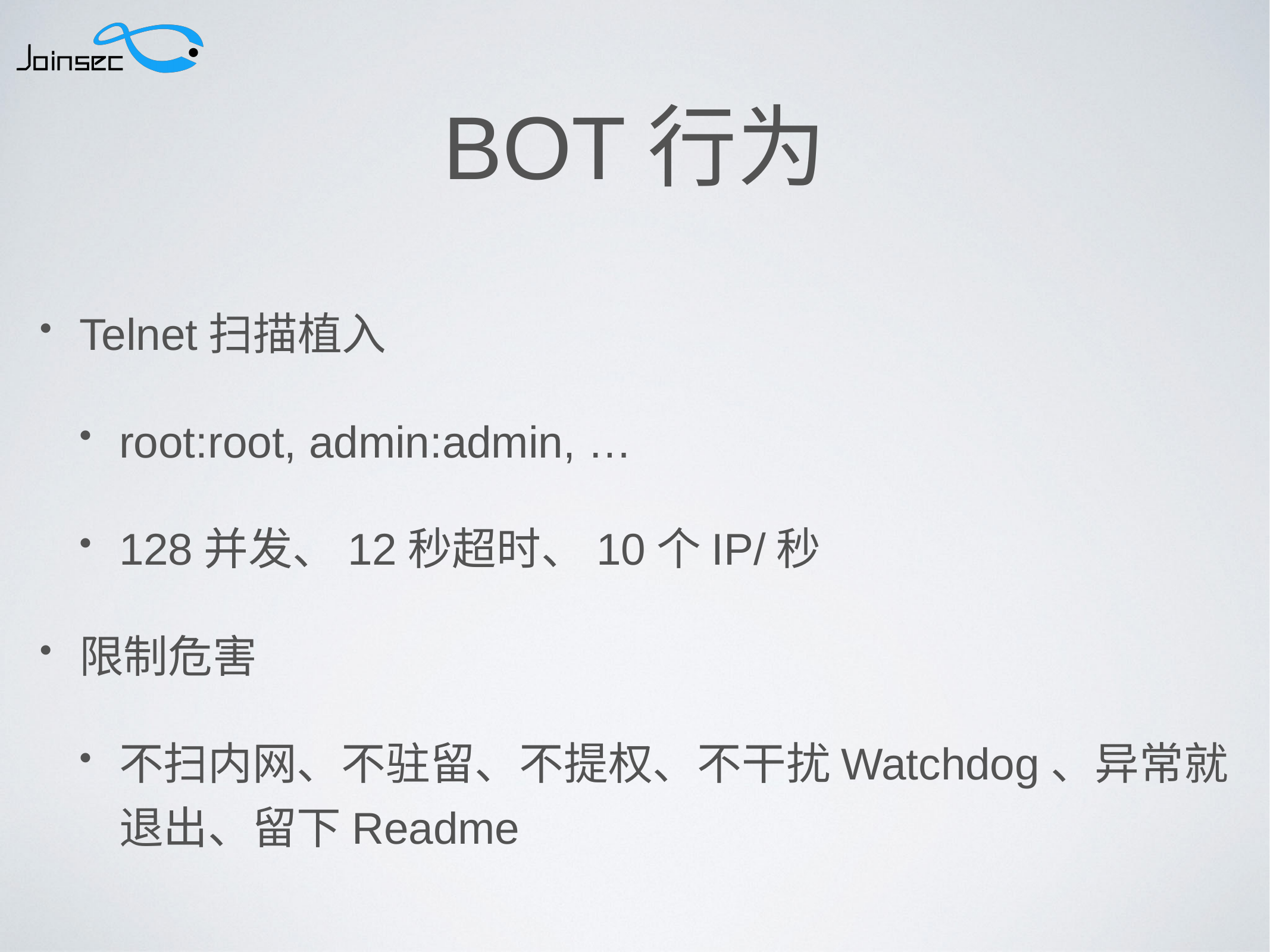

# Bot行为
Telnet扫描植入
root:root, admin:admin, …
128并发、12秒超时、10个IP/秒
限制危害
不扫内网、不驻留、不提权、不干扰Watchdog、异常就退出、留下Readme